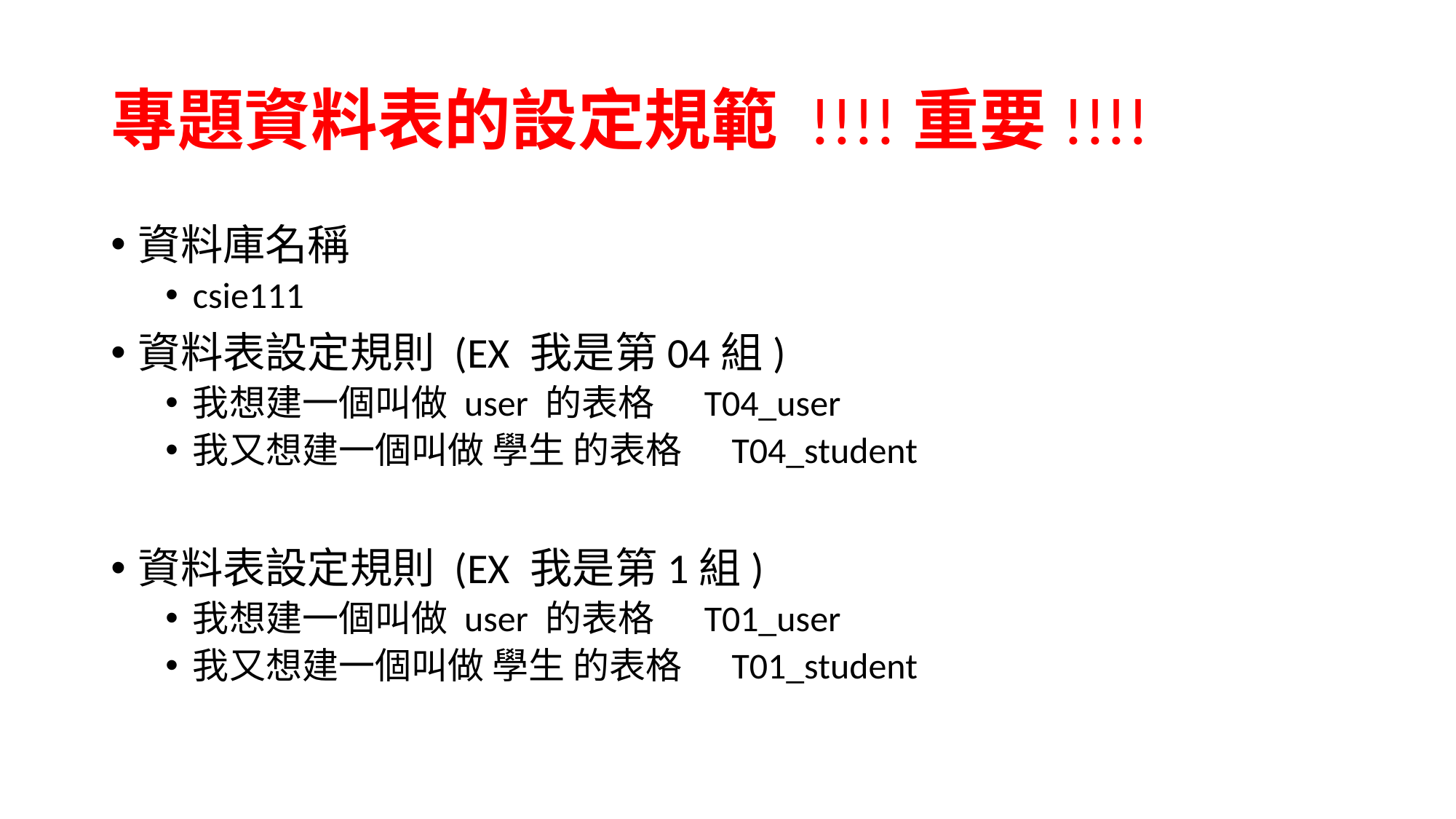

# 專題資料表的設定規範 !!!!重要!!!!
資料庫名稱
csie111
資料表設定規則 (EX 我是第04組)
我想建一個叫做 user 的表格     T04_user
我又想建一個叫做 學生 的表格     T04_student

資料表設定規則 (EX 我是第1組)
我想建一個叫做 user 的表格     T01_user
我又想建一個叫做 學生 的表格     T01_student